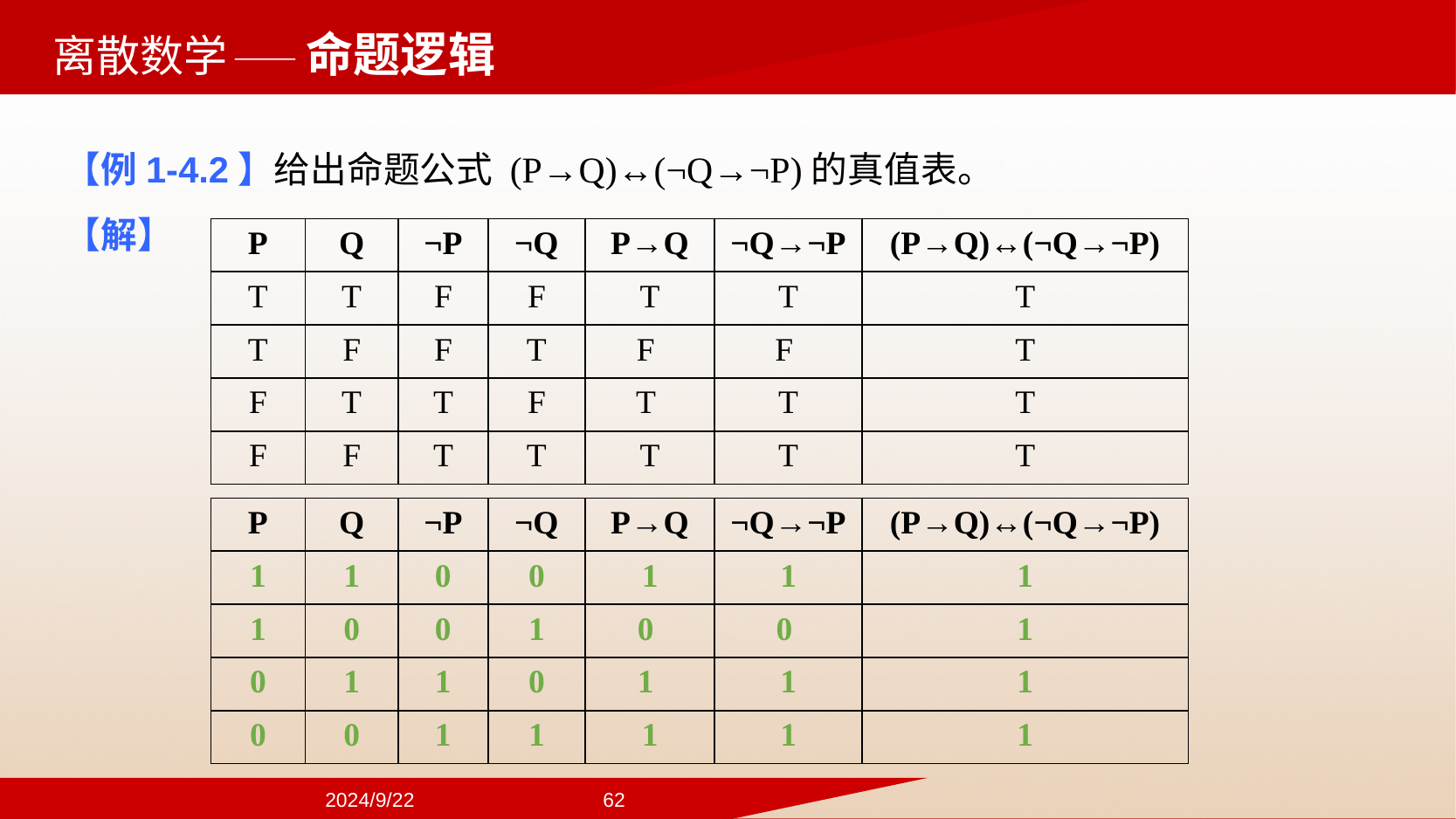

——命题逻辑
【例1-4.2】给出命题公式 (P→Q)↔(¬Q→¬P)的真值表。
【解】

| P | Q | ¬P | ¬Q | P→Q | ¬Q→¬P | (P→Q)↔(¬Q→¬P) |
| --- | --- | --- | --- | --- | --- | --- |
| T | T | F | F | T | T | T |
| T | F | F | T | F | F | T |
| F | T | T | F | T | T | T |
| F | F | T | T | T | T | T |
| P | Q | ¬P | ¬Q | P→Q | ¬Q→¬P | (P→Q)↔(¬Q→¬P) |
| --- | --- | --- | --- | --- | --- | --- |
| 1 | 1 | 0 | 0 | 1 | 1 | 1 |
| 1 | 0 | 0 | 1 | 0 | 0 | 1 |
| 0 | 1 | 1 | 0 | 1 | 1 | 1 |
| 0 | 0 | 1 | 1 | 1 | 1 | 1 |
2024/9/22
62